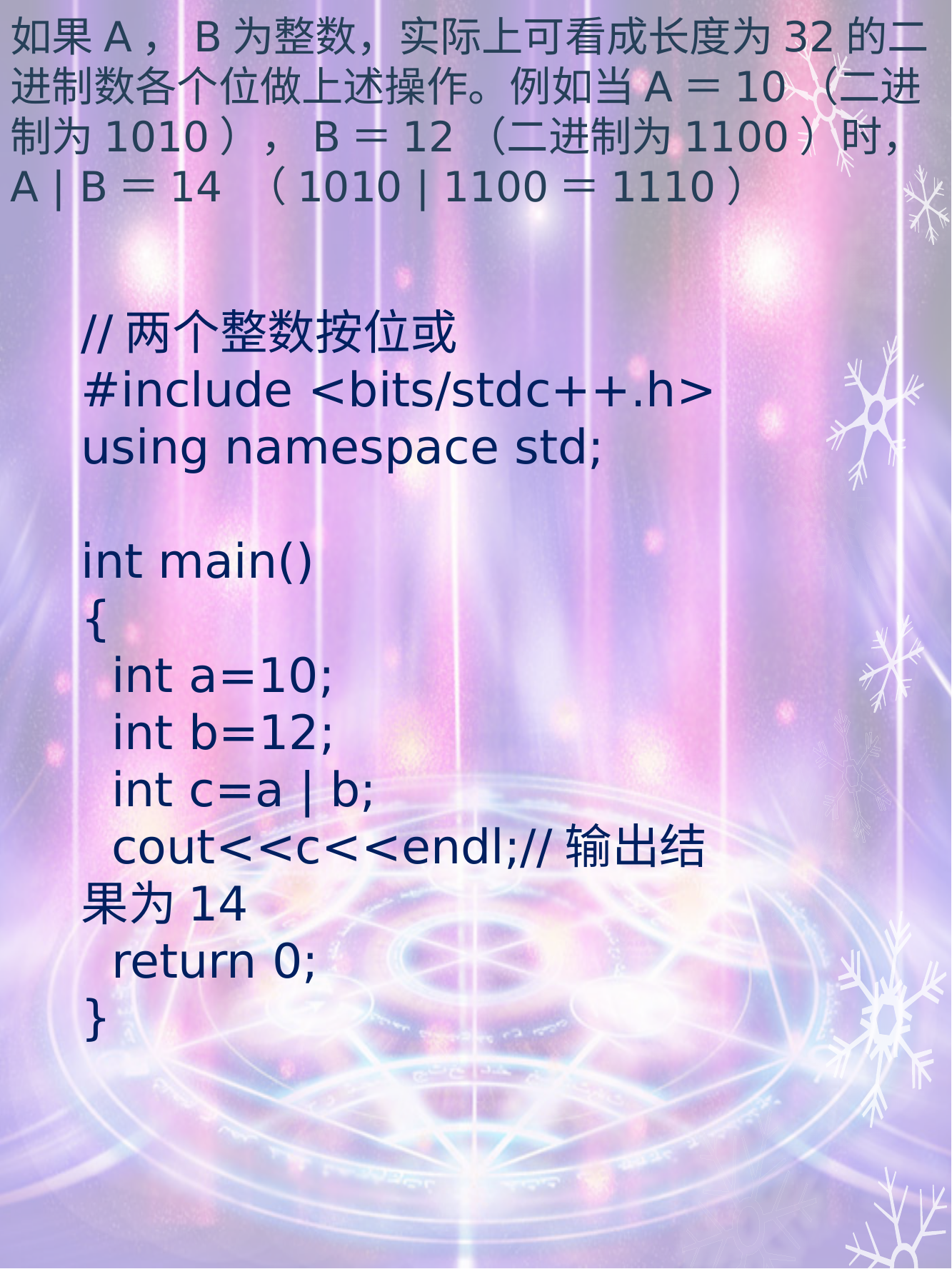

如果A，B为整数，实际上可看成长度为32的二进制数各个位做上述操作。例如当A＝10（二进制为1010），B＝12（二进制为1100）时，A | B＝14 （1010 | 1100＝1110）
//两个整数按位或
#include <bits/stdc++.h>
using namespace std;

int main()
{
  int a=10;
  int b=12;
  int c=a | b;
  cout<<c<<endl;//输出结果为14
  return 0;
}